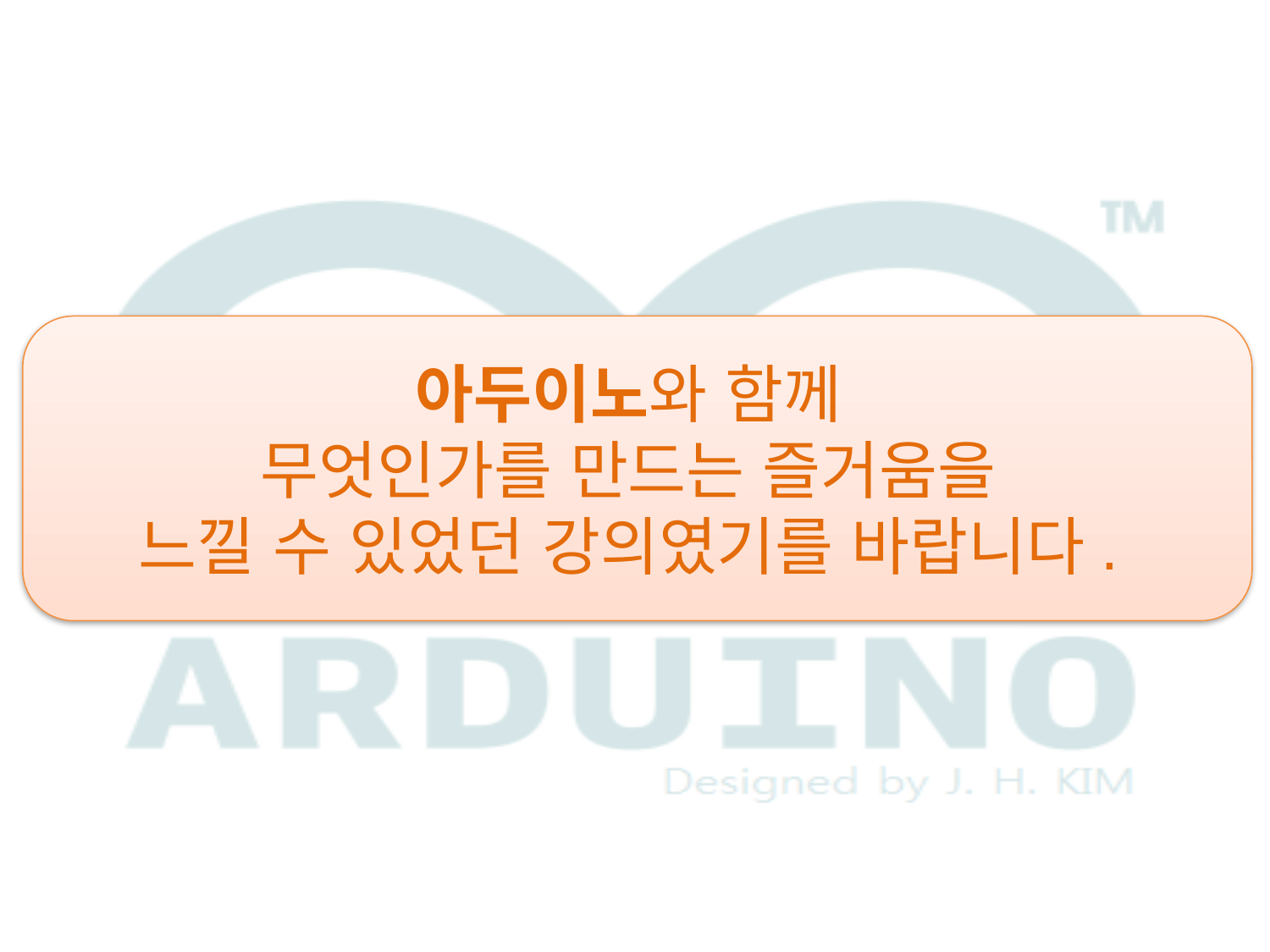

아두이노와 함께
무엇인가를 만드는 즐거움을
느낄 수 있었던 강의였기를 바랍니다.